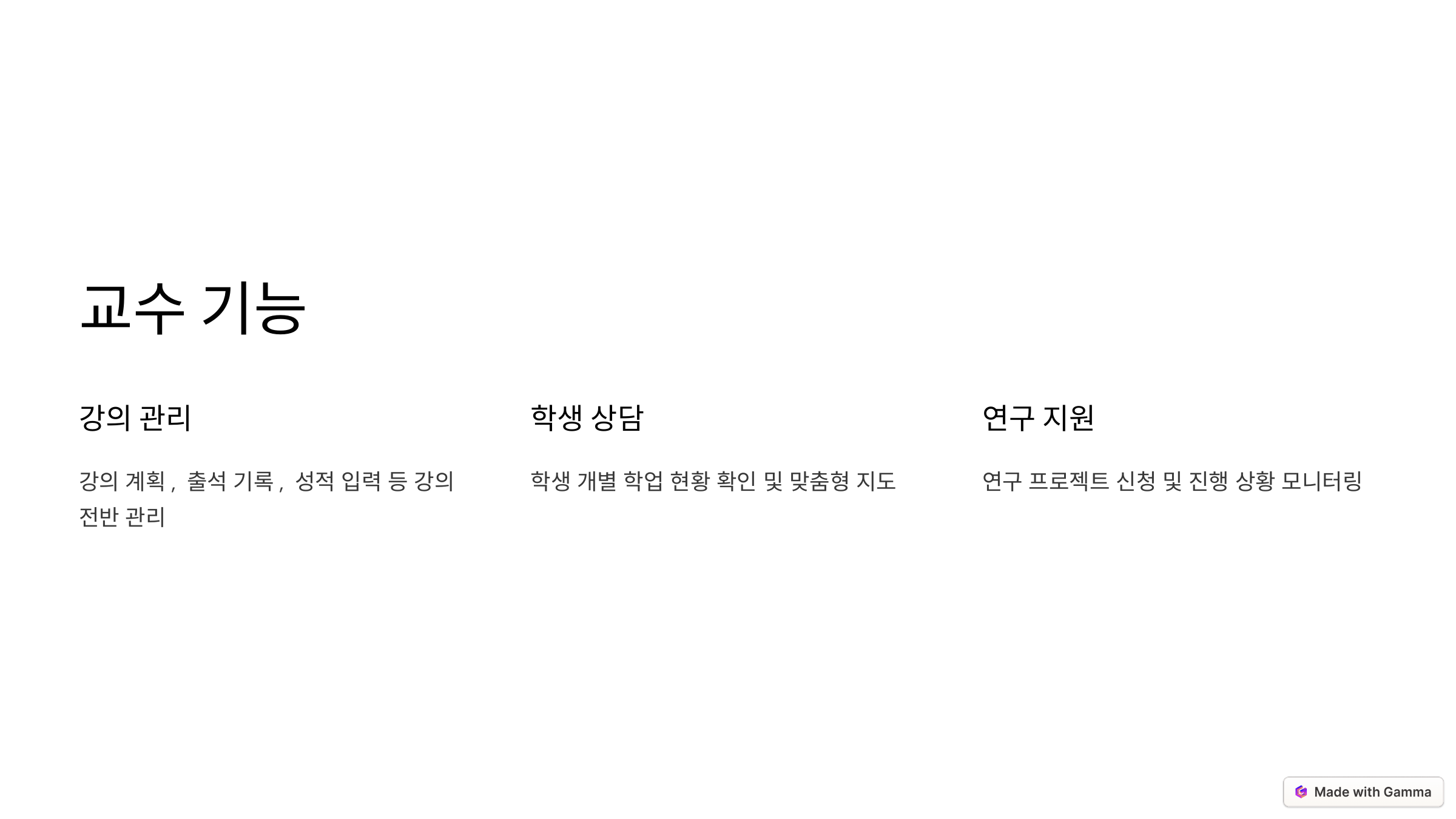

교수 기능
강의 관리
학생 상담
연구 지원
강의 계획, 출석 기록, 성적 입력 등 강의 전반 관리
학생 개별 학업 현황 확인 및 맞춤형 지도
연구 프로젝트 신청 및 진행 상황 모니터링